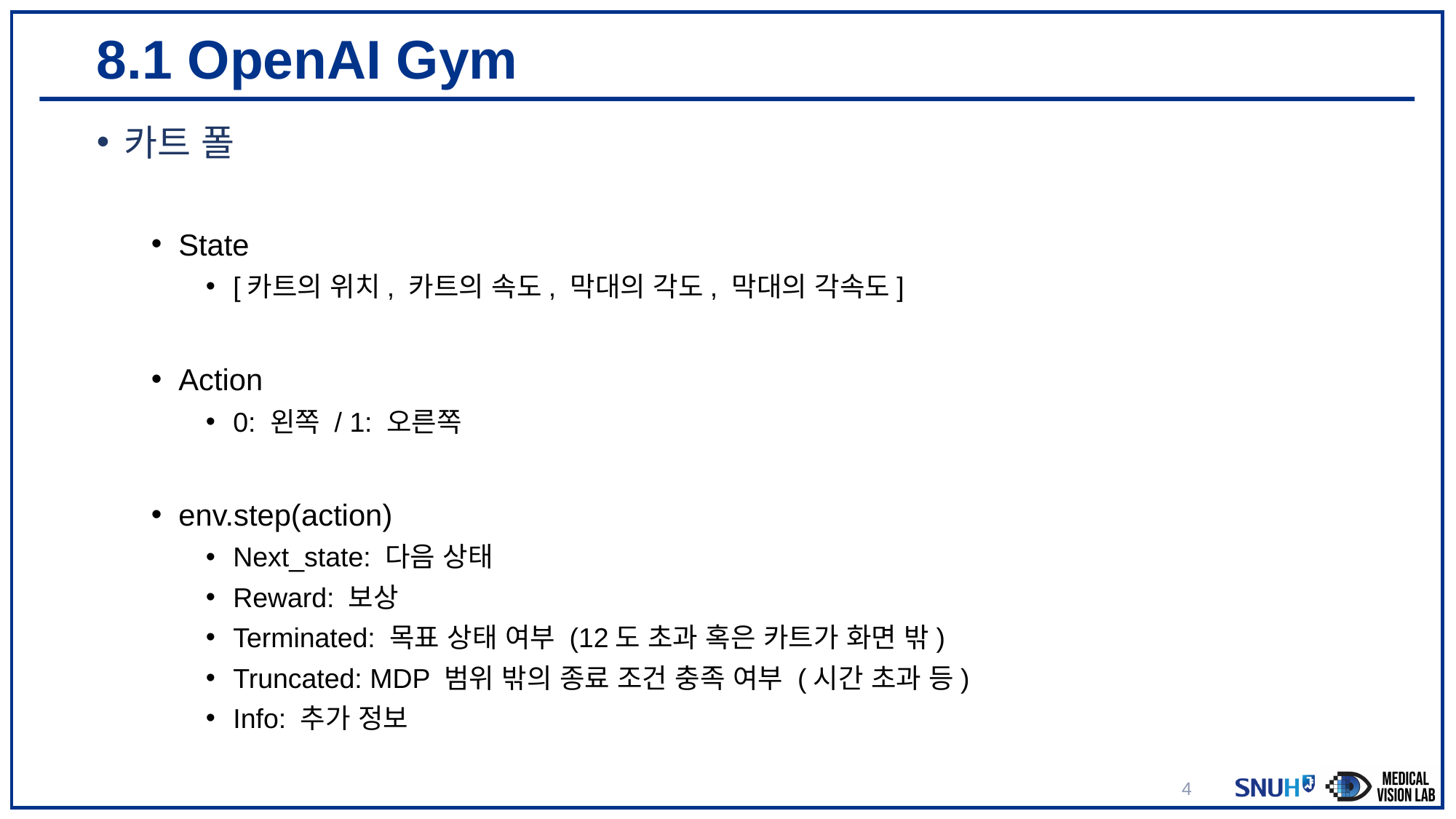

# 8.1 OpenAI Gym

카트 폴

State
[카트의 위치, 카트의 속도, 막대의 각도, 막대의 각속도]

Action
0: 왼쪽 / 1: 오른쪽

env.step(action)
Next_state: 다음 상태
Reward: 보상
Terminated: 목표 상태 여부 (12도 초과 혹은 카트가 화면 밖)
Truncated: MDP 범위 밖의 종료 조건 충족 여부 (시간 초과 등)
Info: 추가 정보

4